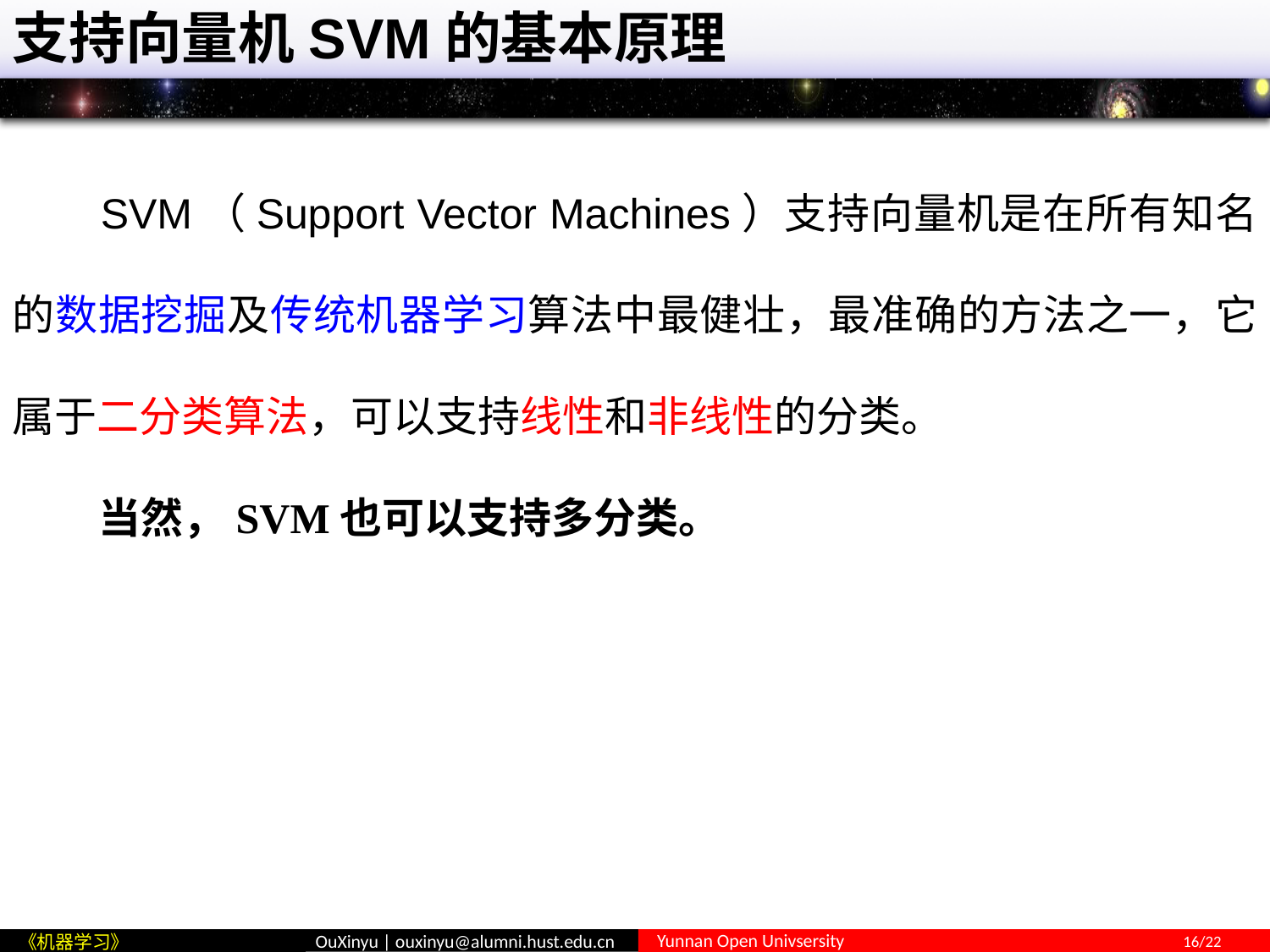

# 支持向量机SVM的基本原理
       SVM（Support Vector Machines）支持向量机是在所有知名的数据挖掘及传统机器学习算法中最健壮，最准确的方法之一，它属于二分类算法，可以支持线性和非线性的分类。
        当然，SVM也可以支持多分类。